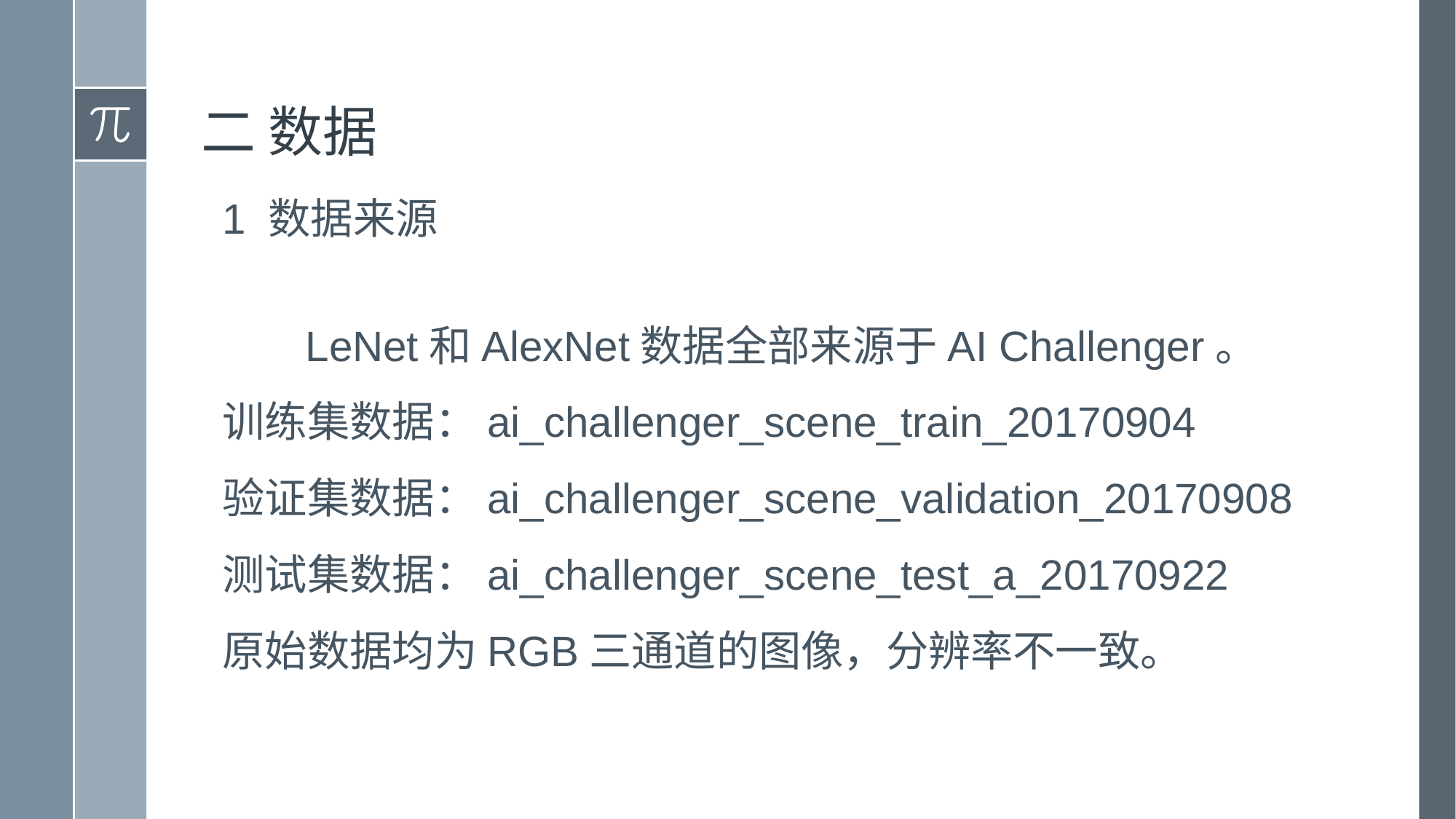

# 二 数据
1 数据来源

       LeNet和AlexNet数据全部来源于AI Challenger。
训练集数据：ai_challenger_scene_train_20170904
验证集数据：ai_challenger_scene_validation_20170908
测试集数据：ai_challenger_scene_test_a_20170922
原始数据均为RGB三通道的图像，分辨率不一致。